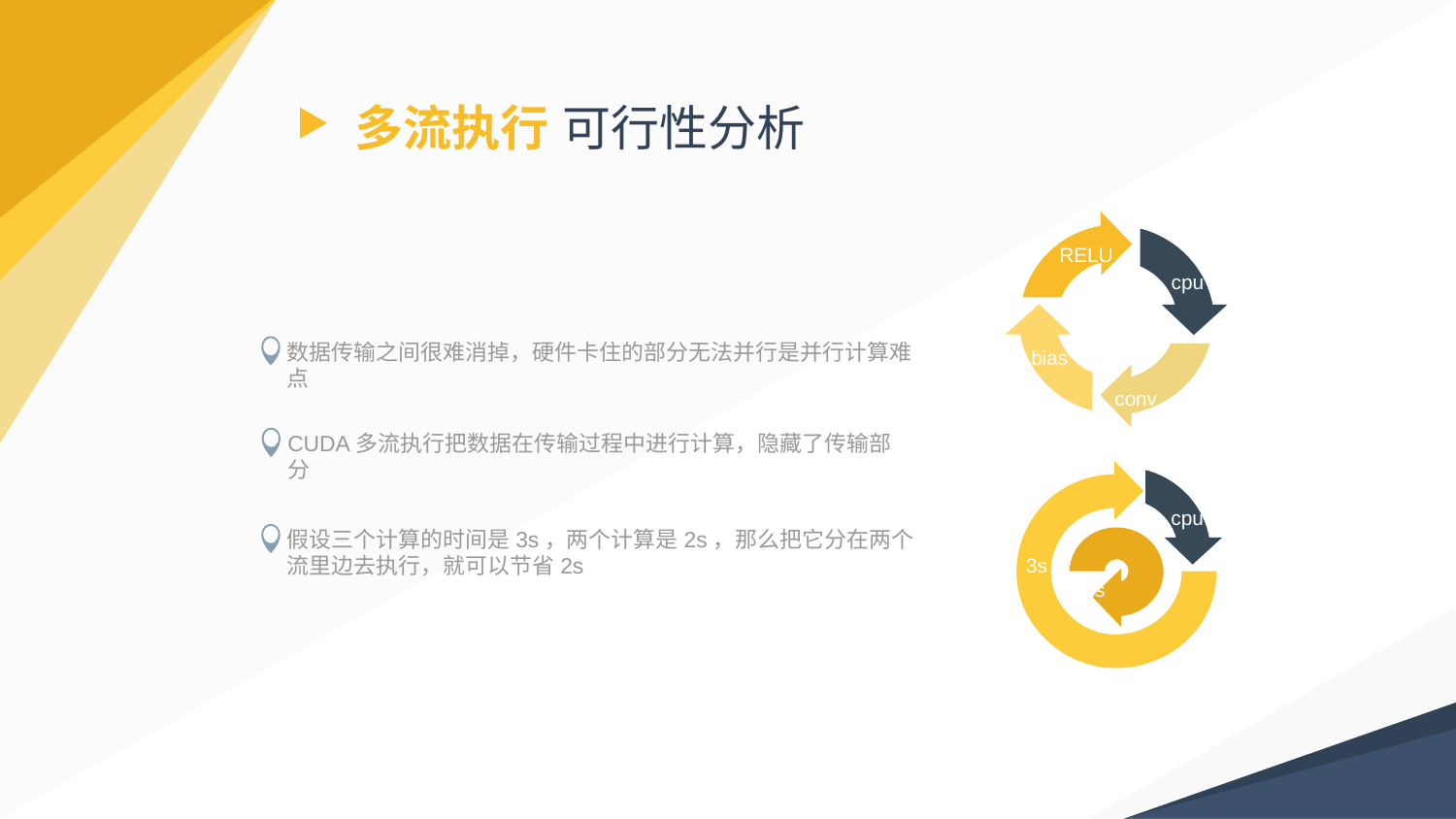

# 多流执行 可行性分析
    RELU
   cpu
  bias

conv
数据传输之间很难消掉，硬件卡住的部分无法并行是并行计算难点

CUDA多流执行把数据在传输过程中进行计算，隐藏了传输部分

     3s
        2s
  cpu
假设三个计算的时间是3s，两个计算是2s，那么把它分在两个流里边去执行，就可以节省2s

27